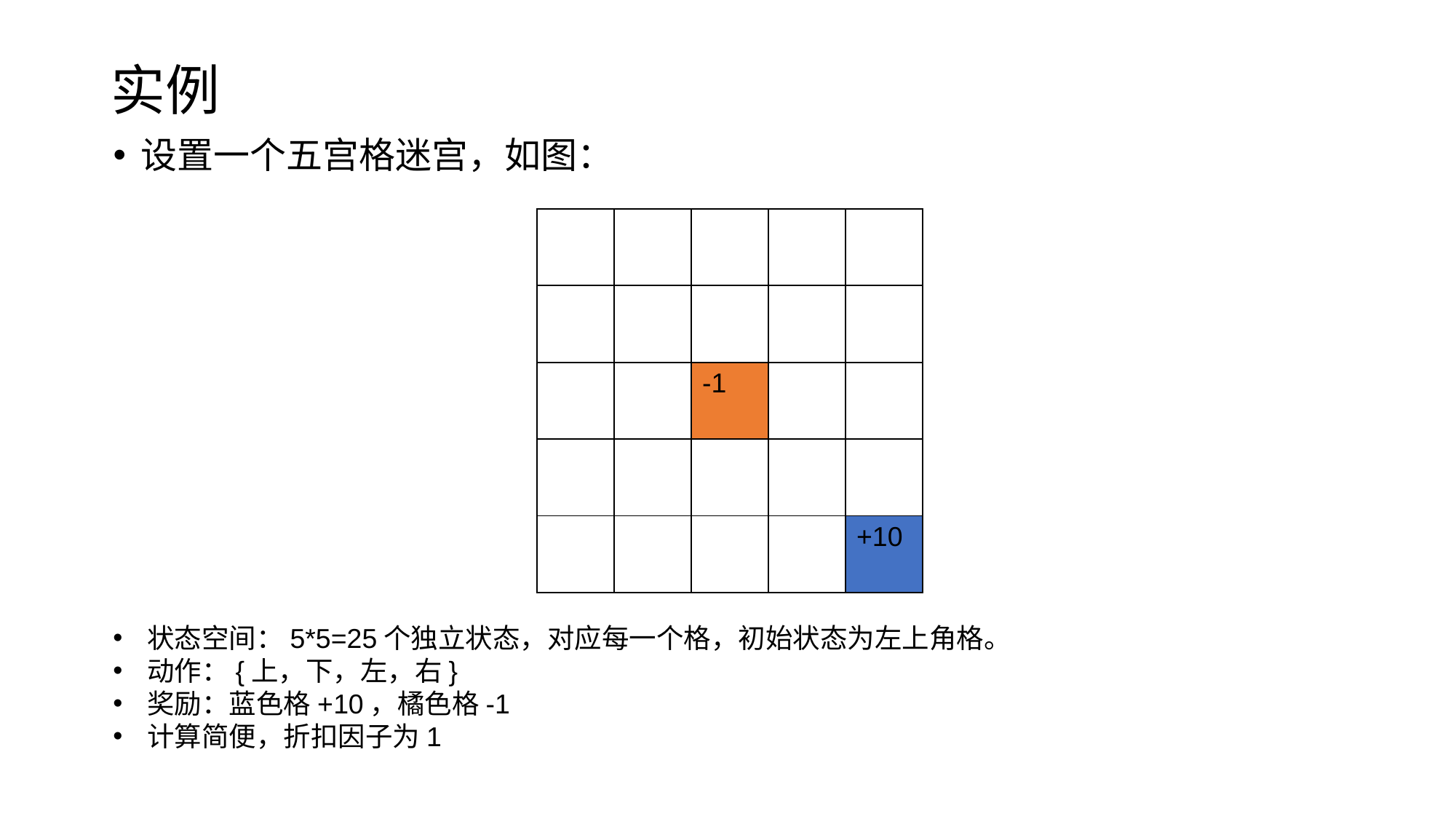

# 实例
设置一个五宫格迷宫，如图：

|  |  |  |  |  |
| --- | --- | --- | --- | --- |
|  |  |  |  |  |
|  |  | -1 |  |  |
|  |  |  |  |  |
|  |  |  |  | +10 |
状态空间：5*5=25个独立状态，对应每一个格，初始状态为左上角格。
动作：{上，下，左，右}
奖励：蓝色格+10，橘色格-1
计算简便，折扣因子为1